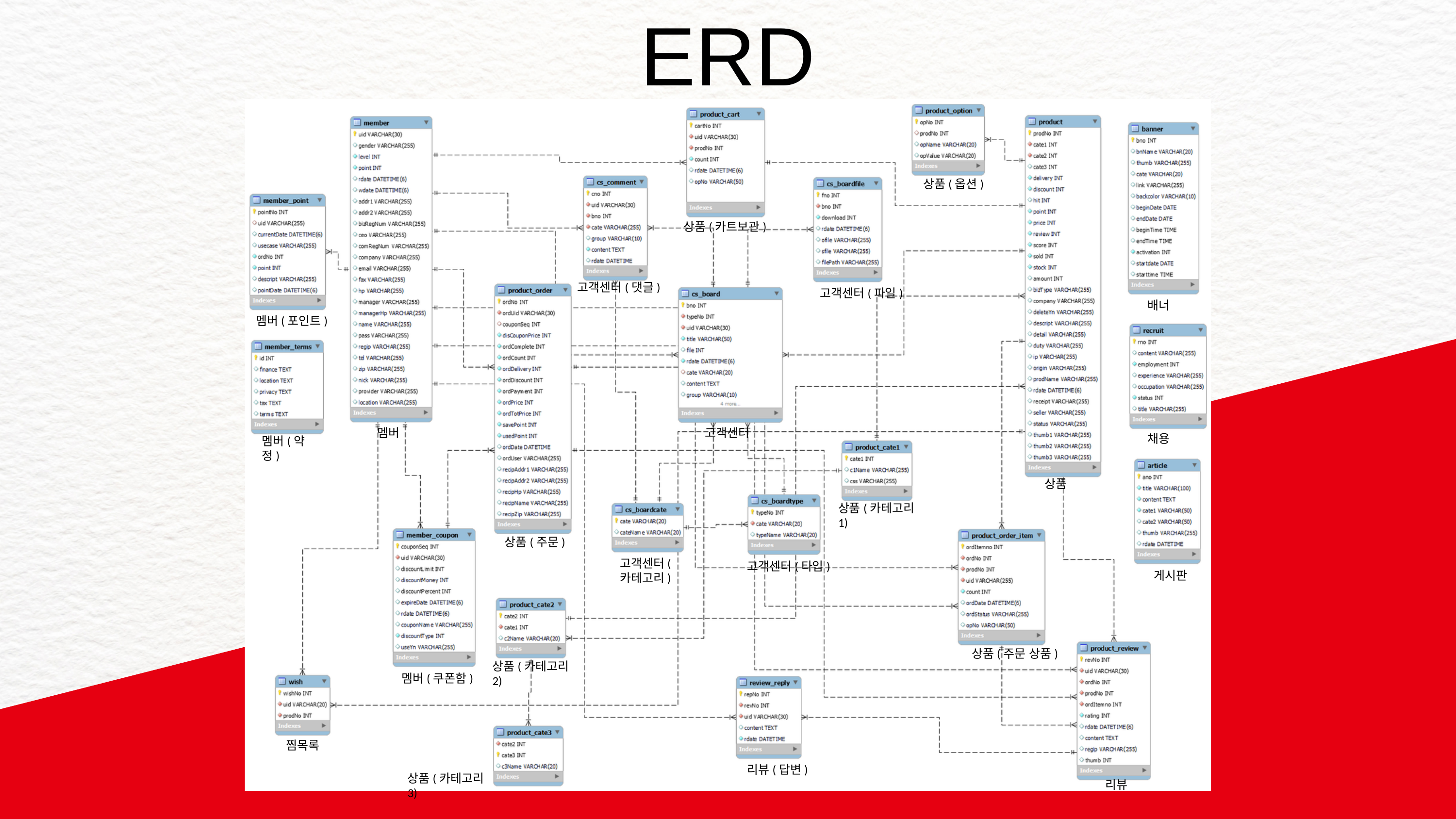

ERD

상품(옵션)
상품(카트보관)
고객센터(댓글)
고객센터(파일)
배너
멤버(포인트)
멤버
고객센터
채용
멤버(약정)
상품
상품(카테고리1)

상품(주문)
고객센터(카테고리)
고객센터(타입)
게시판
상품(주문 상품)
상품(카테고리2)
멤버(쿠폰함)
찜목록
리뷰(답변)
상품(카테고리3)
리뷰